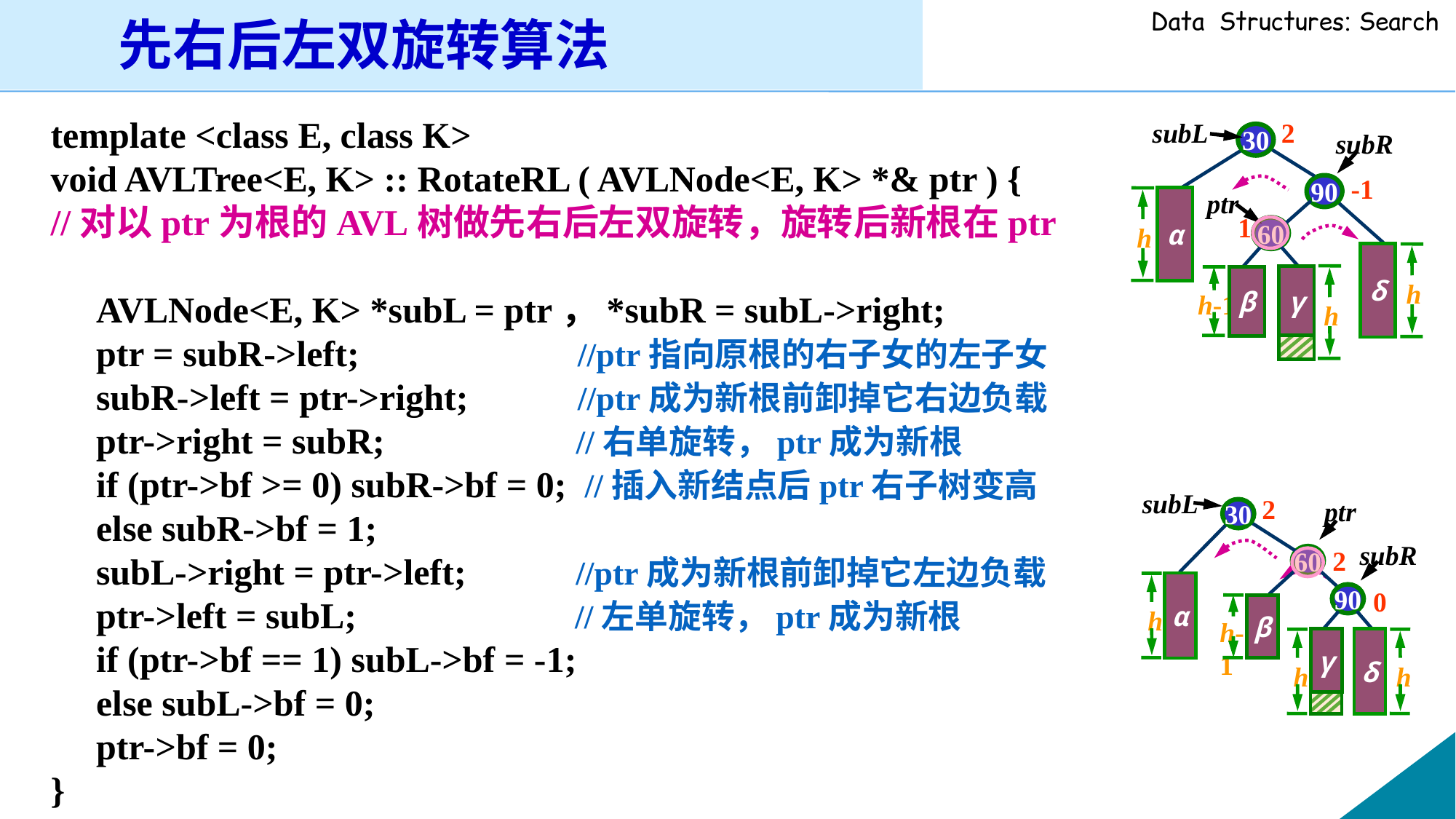

先右后左双旋转算法
template <class E, class K>
void AVLTree<E, K> :: RotateRL ( AVLNode<E, K> *& ptr ) {
//对以ptr为根的AVL树做先右后左双旋转，旋转后新根在ptr
     AVLNode<E, K> *subL = ptr，*subR = subL->right;
     ptr = subR->left;                        //ptr指向原根的右子女的左子女
     subR->left = ptr->right;            //ptr成为新根前卸掉它右边负载
     ptr->right = subR;                     //右单旋转，ptr成为新根
     if (ptr->bf >= 0) subR->bf = 0;  //插入新结点后ptr右子树变高
     else subR->bf = 1;
     subL->right = ptr->left;            //ptr成为新根前卸掉它左边负载
     ptr->left = subL;                        //左单旋转，ptr成为新根
     if (ptr->bf == 1) subL->bf = -1;
     else subL->bf = 0;
     ptr->bf = 0;
}
2
30

-1
90
α

h

1
60
δ

h

h

γ

h-1

β
subL

subR

ptr

subL

2
30

2
60

α

h

0
90

h-1

β

γ

h

δ

h

ptr

subR